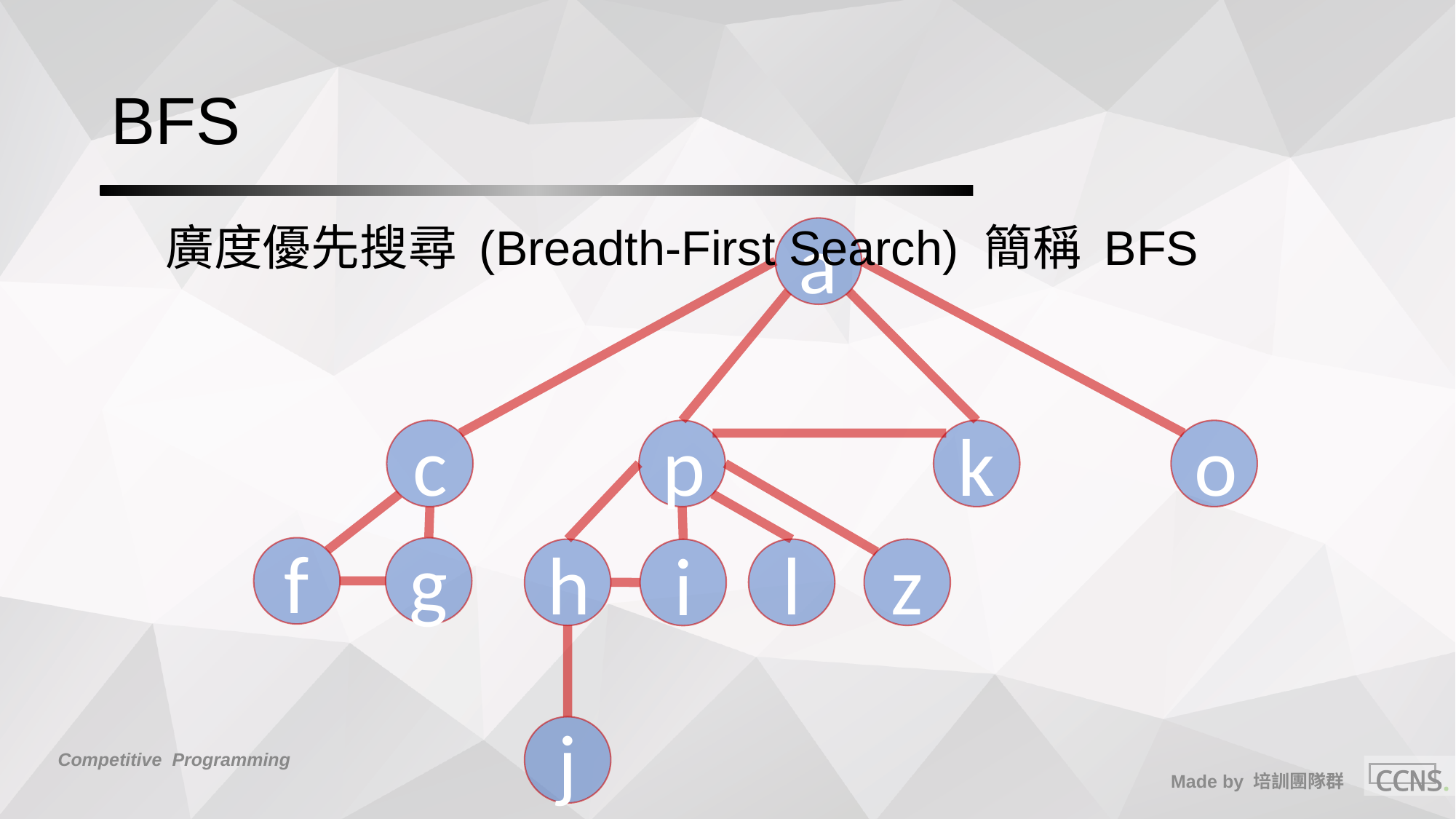

# BFS
廣度優先搜尋 (Breadth-First Search) 簡稱 BFS

a
c
p
k
o
f
g
h
l
z
i
j